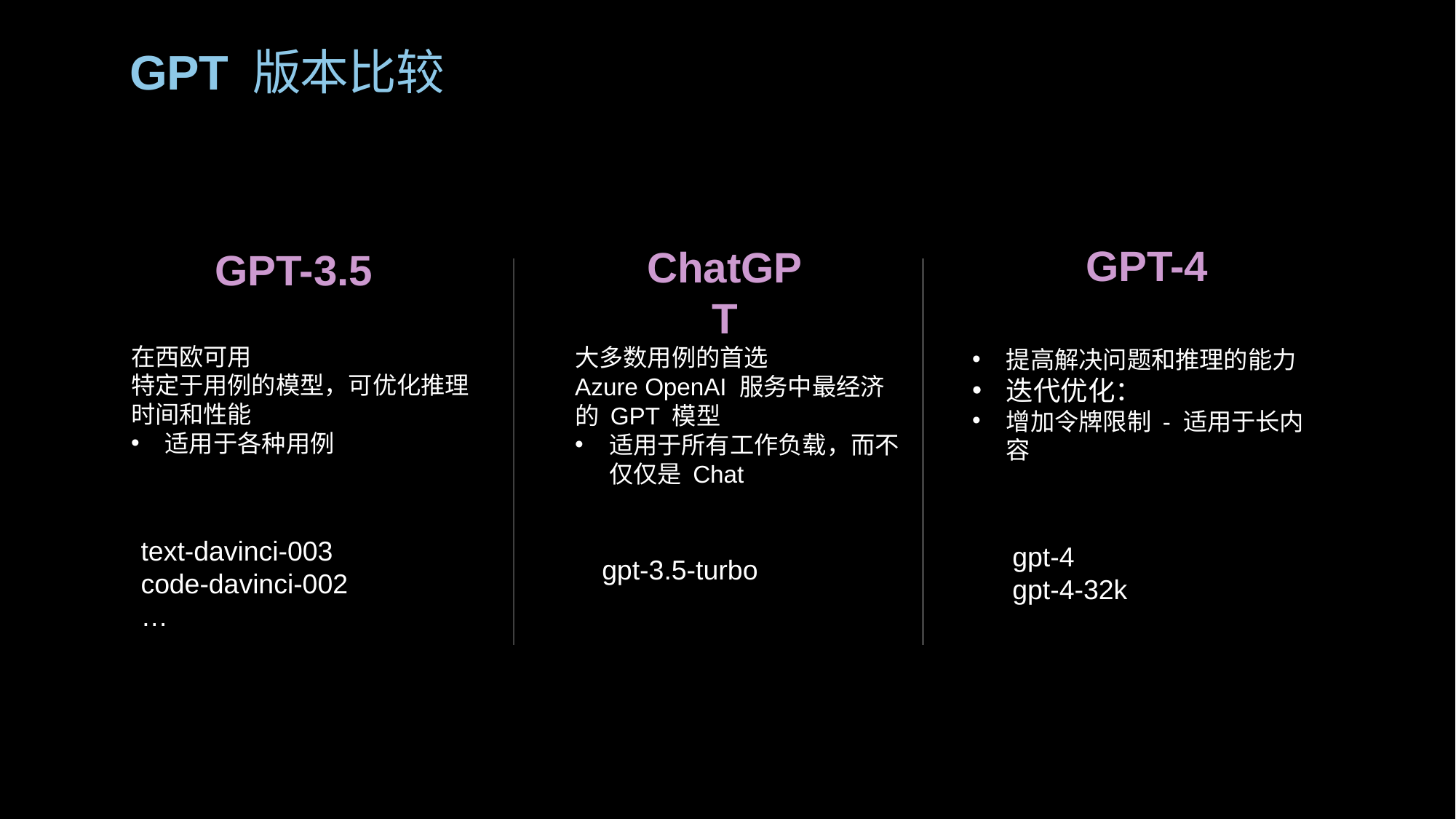

GPT 版本比较
GPT-4
ChatGPT

提高解决问题和推理的能力
迭代优化：
增加令牌限制 - 适用于长内容
GPT-3.5

大多数用例的首选
Azure OpenAI 服务中最经济的 GPT 模型
适用于所有工作负载，而不仅仅是 Chat
在西欧可用
特定于用例的模型，可优化推理时间和性能
适用于各种用例
text-davinci-003
code-davinci-002
…
gpt-4
gpt-4-32k
gpt-3.5-turbo